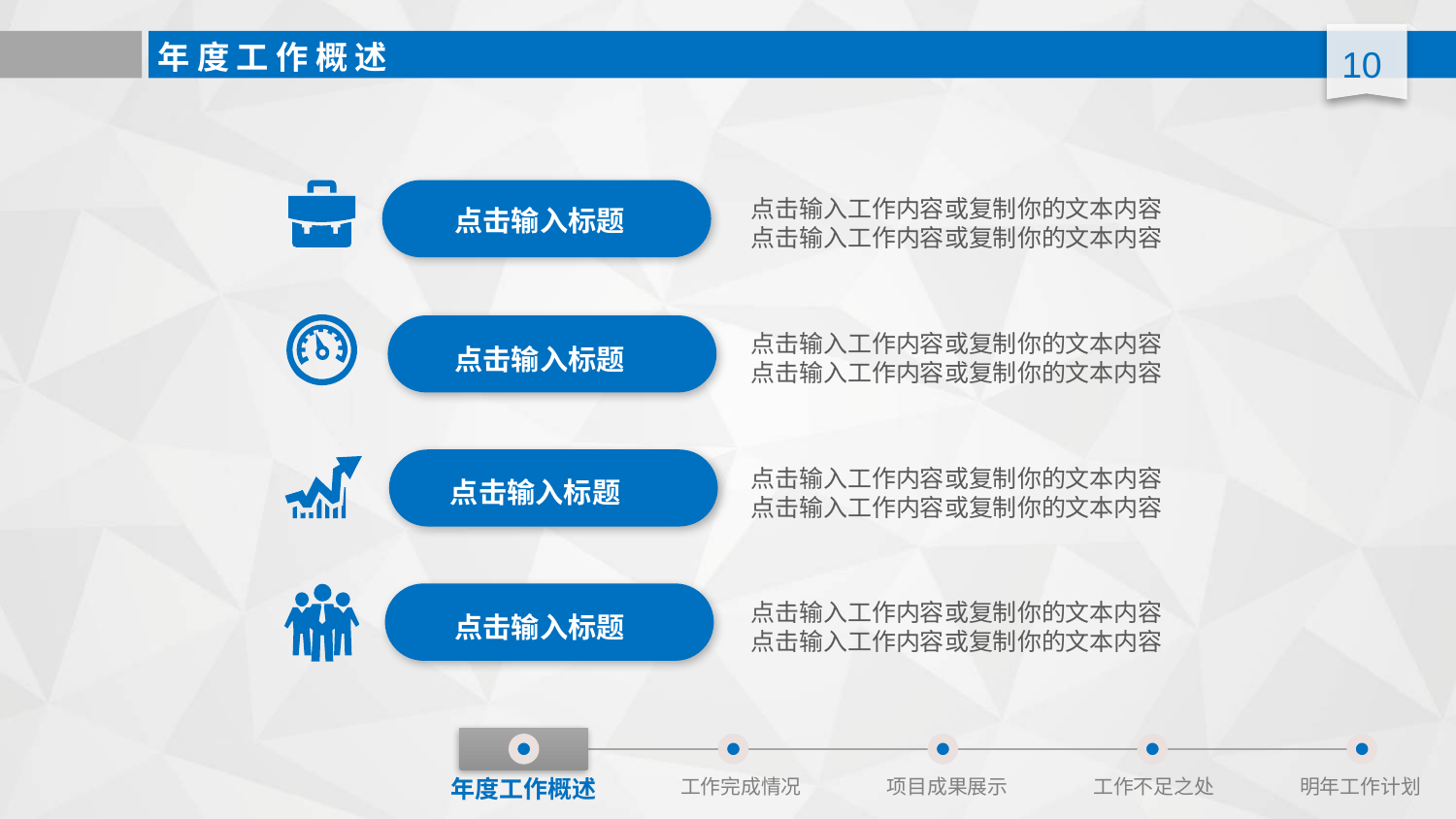

年 度 工 作 概 述

点击输入工作内容或复制你的文本内容
点击输入工作内容或复制你的文本内容
点击输入标题

点击输入工作内容或复制你的文本内容
点击输入工作内容或复制你的文本内容
点击输入标题

点击输入工作内容或复制你的文本内容
点击输入工作内容或复制你的文本内容
点击输入标题

点击输入工作内容或复制你的文本内容
点击输入工作内容或复制你的文本内容
点击输入标题